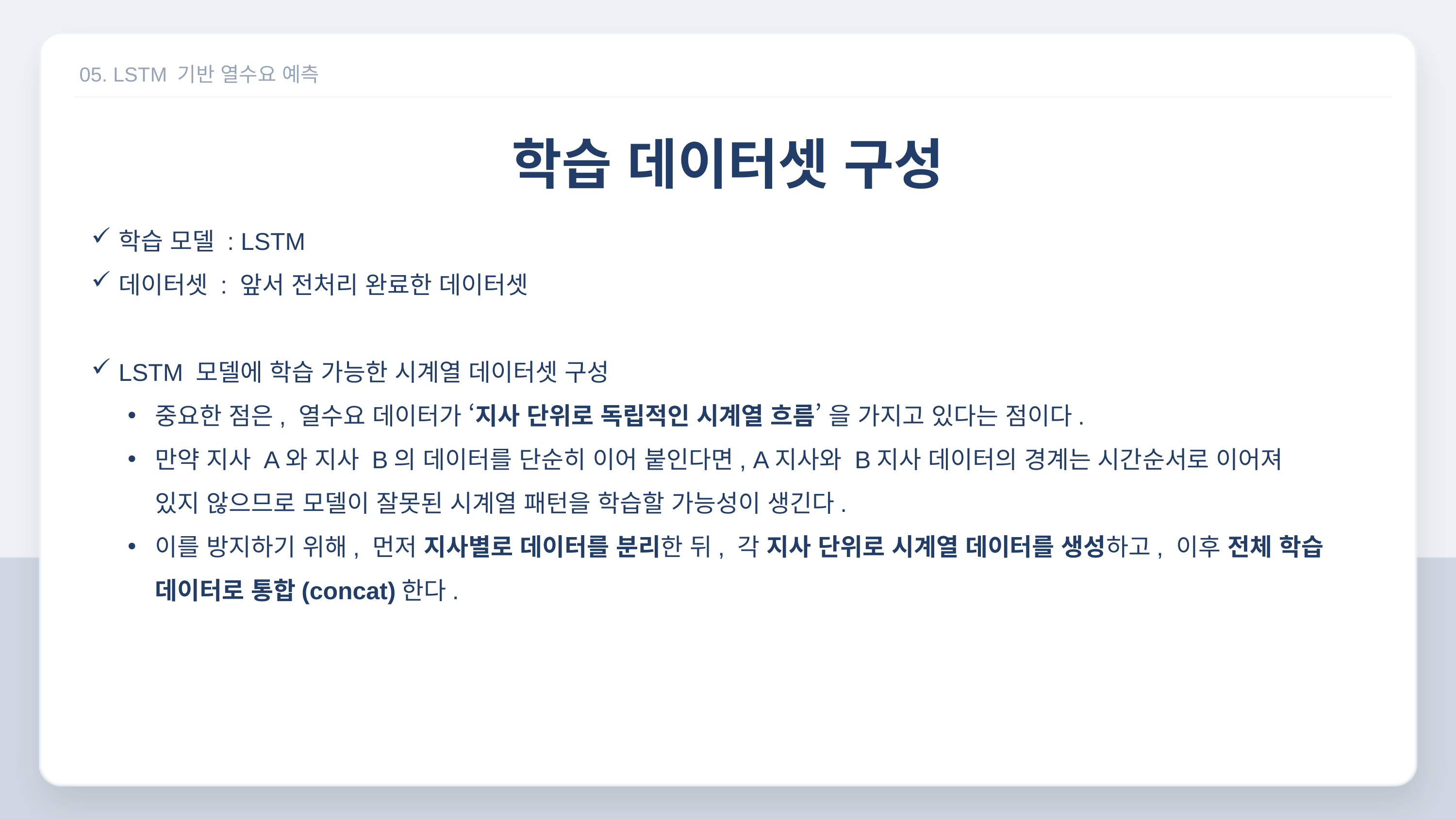

05. LSTM 기반 열수요 예측
학습 데이터셋 구성
학습 모델 : LSTM
데이터셋 : 앞서 전처리 완료한 데이터셋

LSTM 모델에 학습 가능한 시계열 데이터셋 구성
중요한 점은, 열수요 데이터가 ‘지사 단위로 독립적인 시계열 흐름’ 을 가지고 있다는 점이다.
만약 지사 A와 지사 B의 데이터를 단순히 이어 붙인다면, A지사와 B지사 데이터의 경계는 시간순서로 이어져 있지 않으므로 모델이 잘못된 시계열 패턴을 학습할 가능성이 생긴다.
이를 방지하기 위해, 먼저 지사별로 데이터를 분리한 뒤, 각 지사 단위로 시계열 데이터를 생성하고, 이후 전체 학습 데이터로 통합(concat)한다.